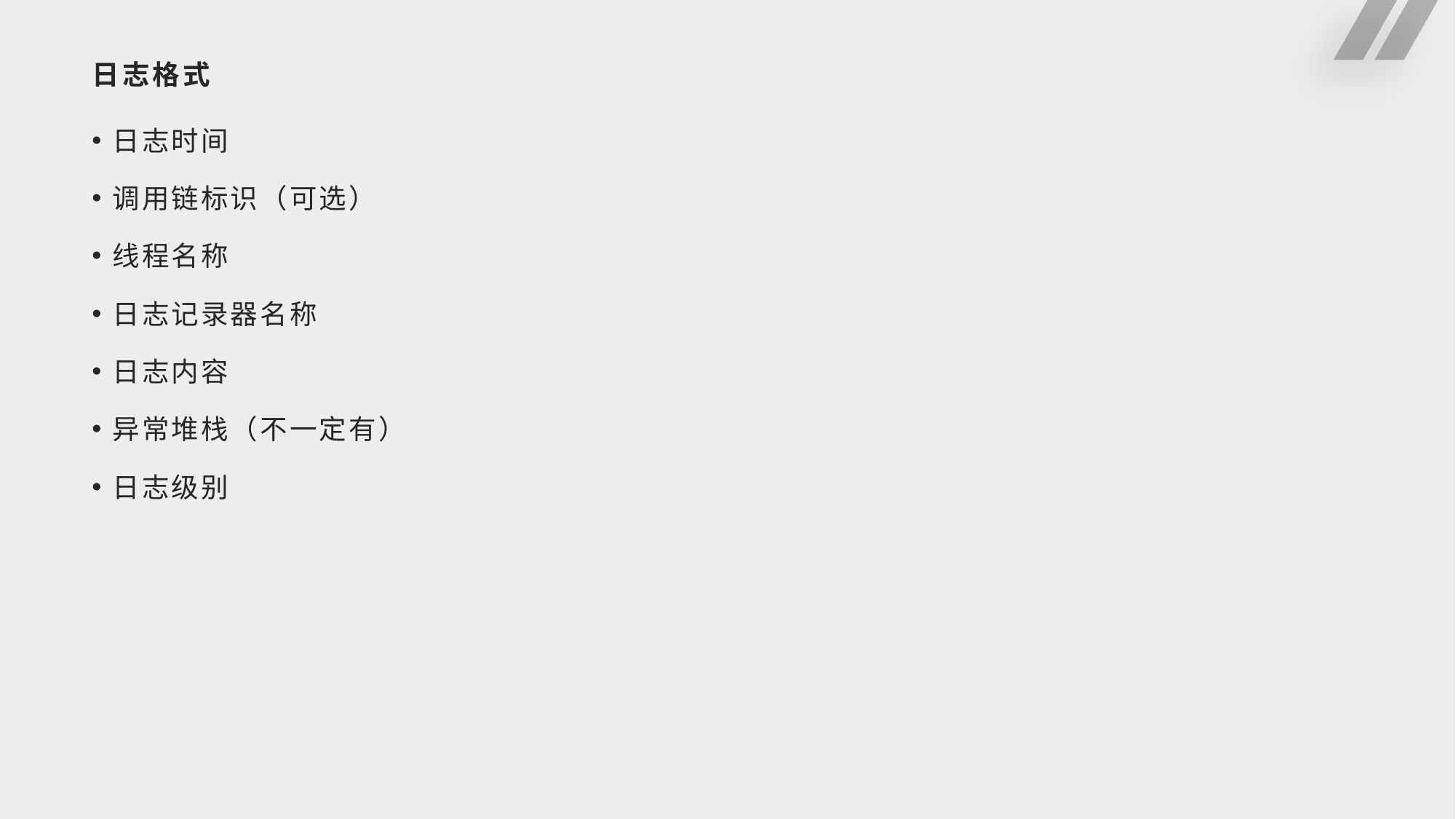

# 日志格式
日志时间
调用链标识（可选）
线程名称
日志记录器名称
日志内容
异常堆栈（不一定有）
日志级别